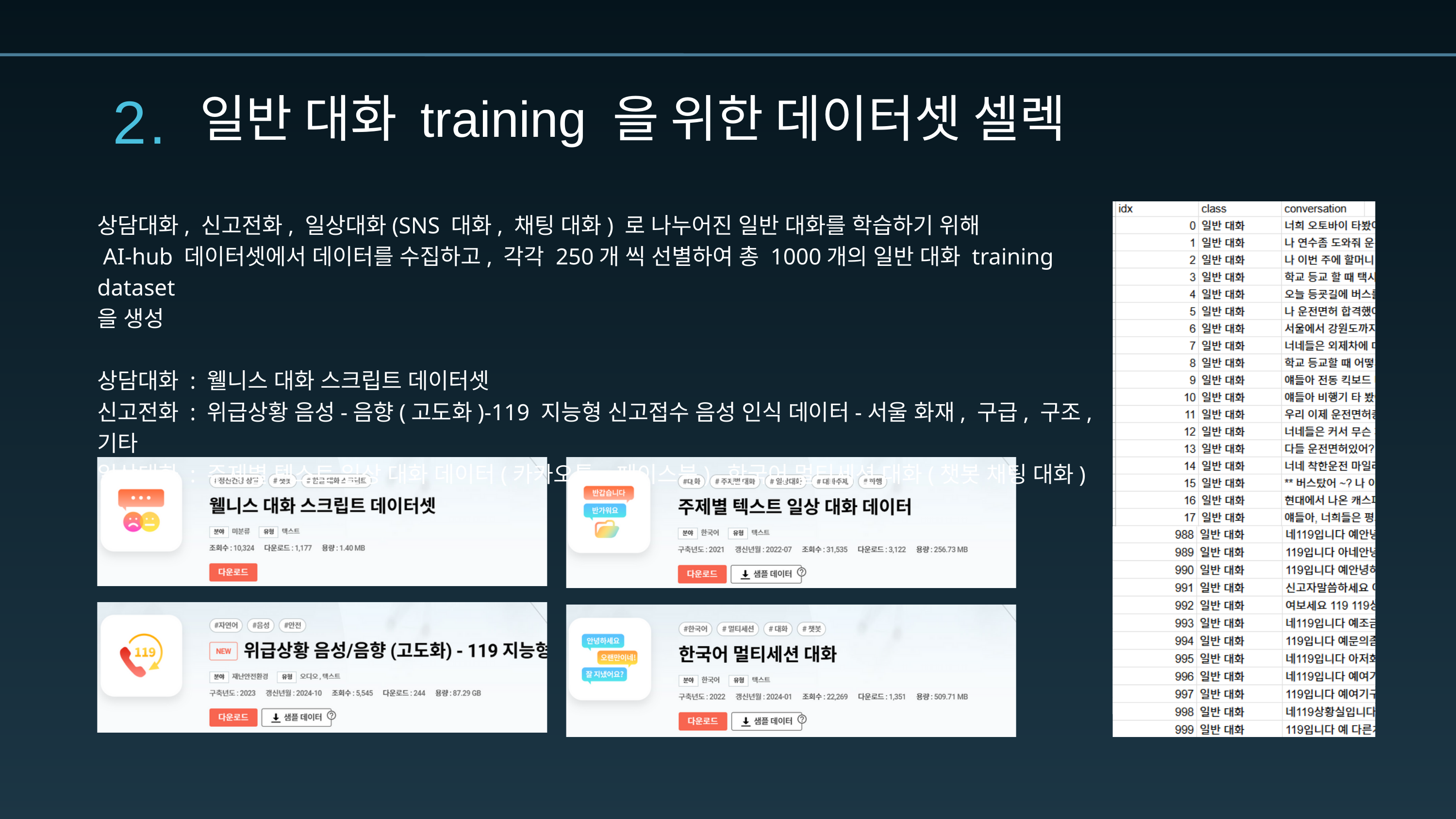

2.
일반 대화 training 을 위한 데이터셋 셀렉

상담대화, 신고전화, 일상대화(SNS 대화, 채팅 대화) 로 나누어진 일반 대화를 학습하기 위해
 AI-hub 데이터셋에서 데이터를 수집하고, 각각 250개 씩 선별하여 총 1000개의 일반 대화 training dataset
을 생성

상담대화 : 웰니스 대화 스크립트 데이터셋
신고전화 : 위급상황 음성-음향(고도화)-119 지능형 신고접수 음성 인식 데이터-서울 화재, 구급, 구조, 기타
일상대화 : 주제별 텍스트 일상 대화 데이터(카카오톡, 페이스북), 한국어 멀티세션 대화(챗봇 채팅 대화)